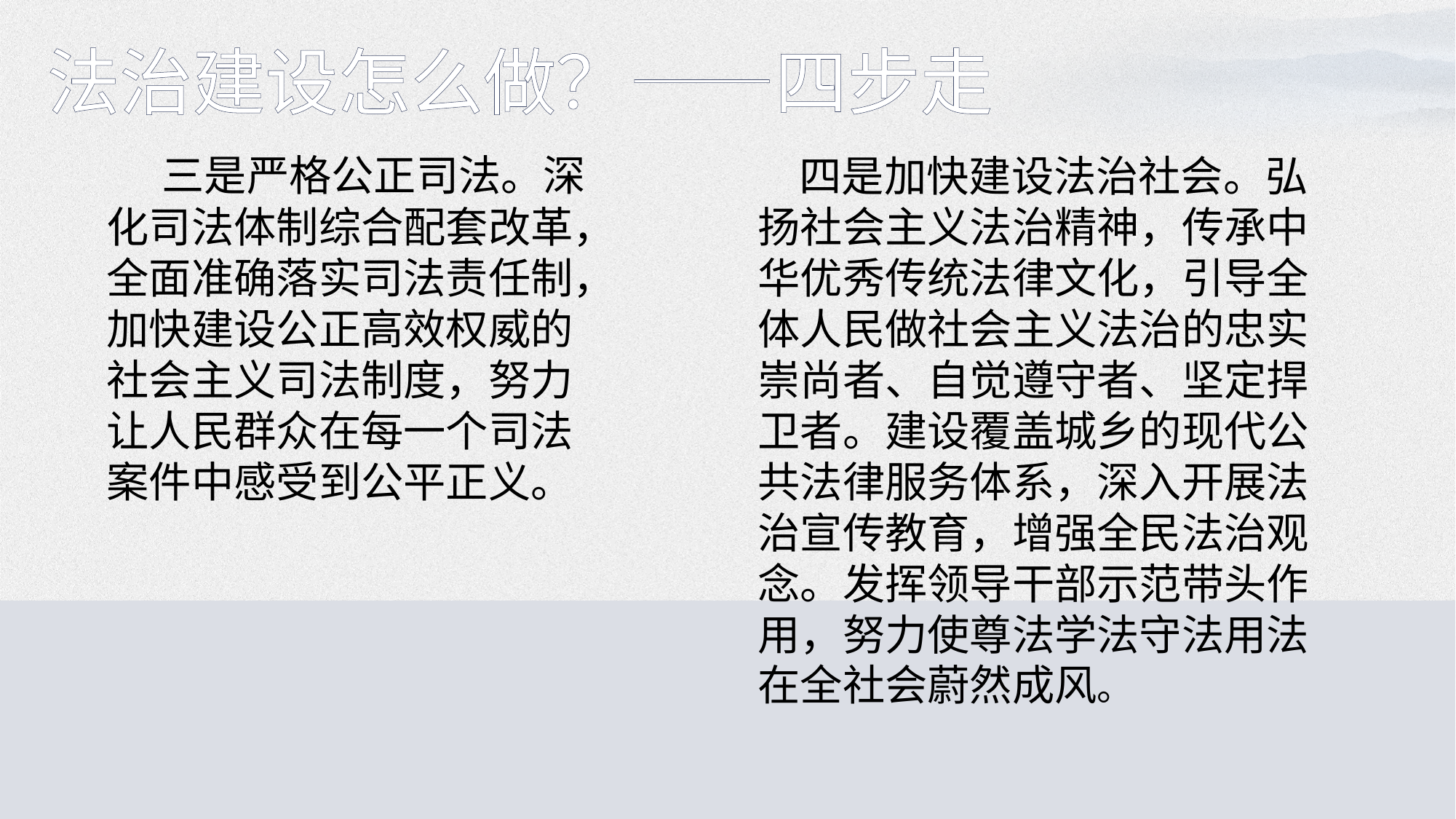

法治建设怎么做？——四步走
    三是严格公正司法。深化司法体制综合配套改革，全面准确落实司法责任制，加快建设公正高效权威的社会主义司法制度，努力让人民群众在每一个司法案件中感受到公平正义。
    四是加快建设法治社会。弘扬社会主义法治精神，传承中华优秀传统法律文化，引导全体人民做社会主义法治的忠实崇尚者、自觉遵守者、坚定捍卫者。建设覆盖城乡的现代公共法律服务体系，深入开展法治宣传教育，增强全民法治观念。发挥领导干部示范带头作用，努力使尊法学法守法用法在全社会蔚然成风。